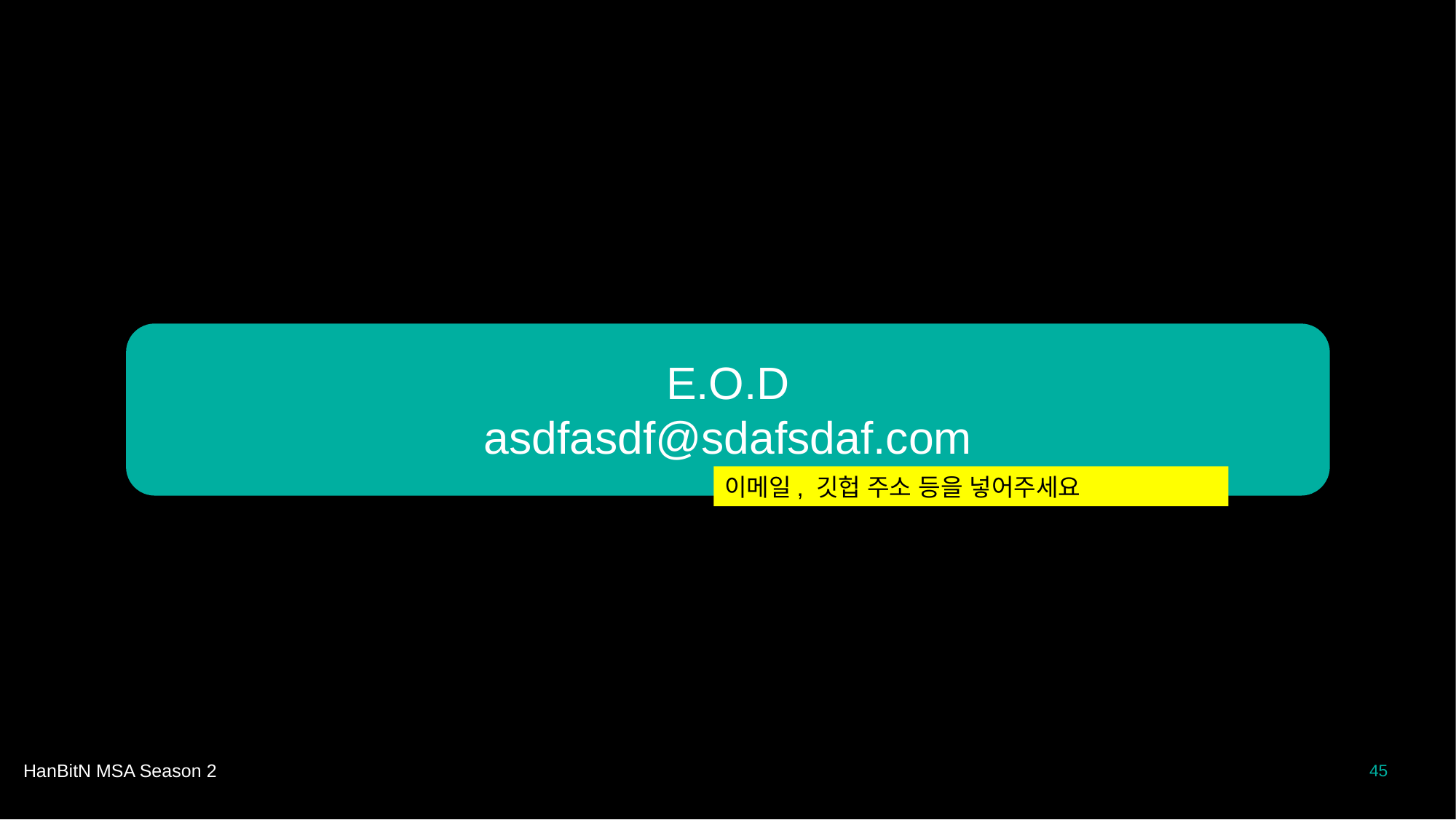

E.O.D
asdfasdf@sdafsdaf.com
이메일, 깃헙 주소 등을 넣어주세요